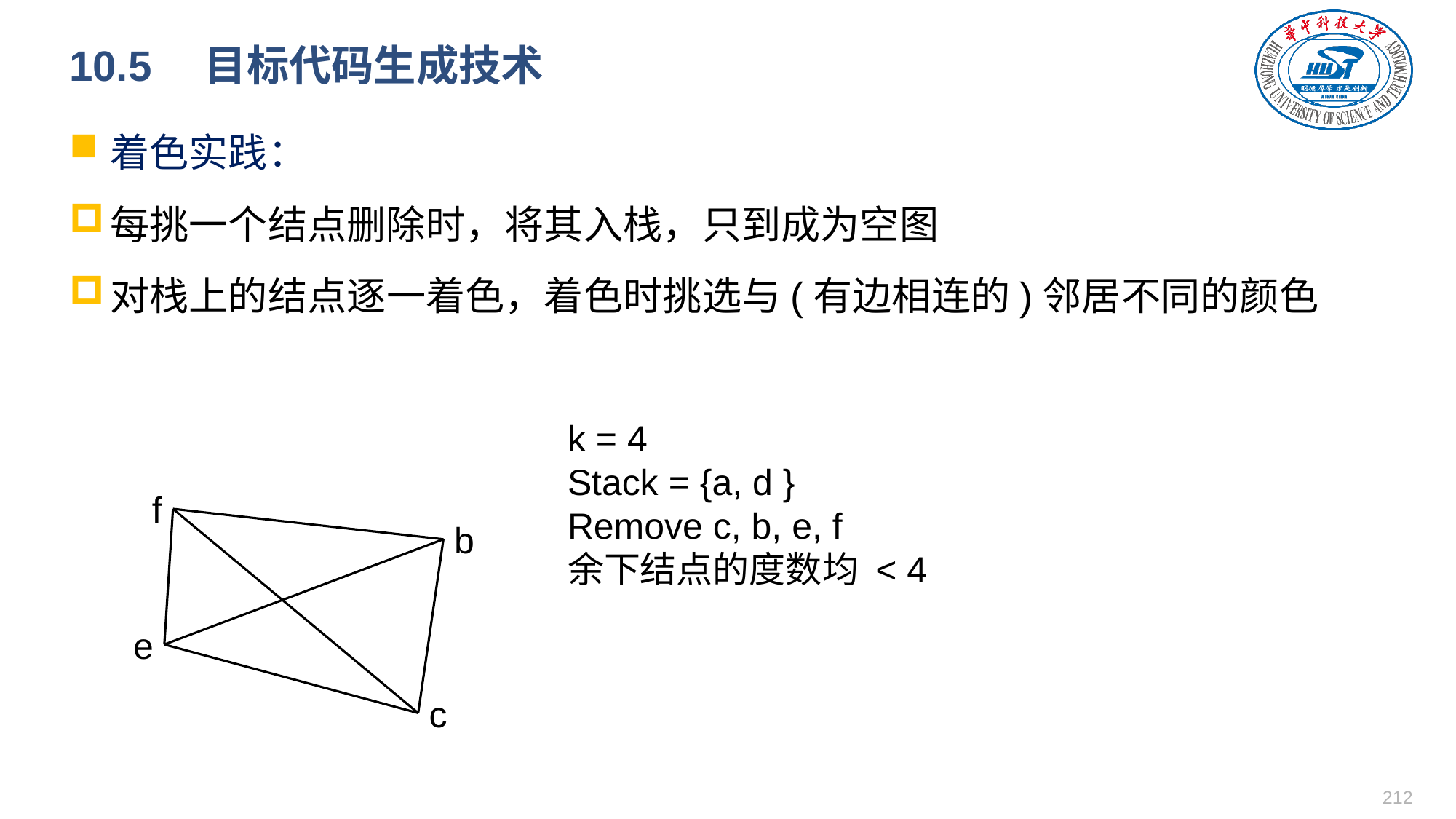

# 10.5　目标代码生成技术
着色实践：
每挑一个结点删除时，将其入栈，只到成为空图
对栈上的结点逐一着色，着色时挑选与(有边相连的)邻居不同的颜色
k = 4
Stack = {a, d }
Remove c, b, e, f
余下结点的度数均 < 4
f
b
e
c
212